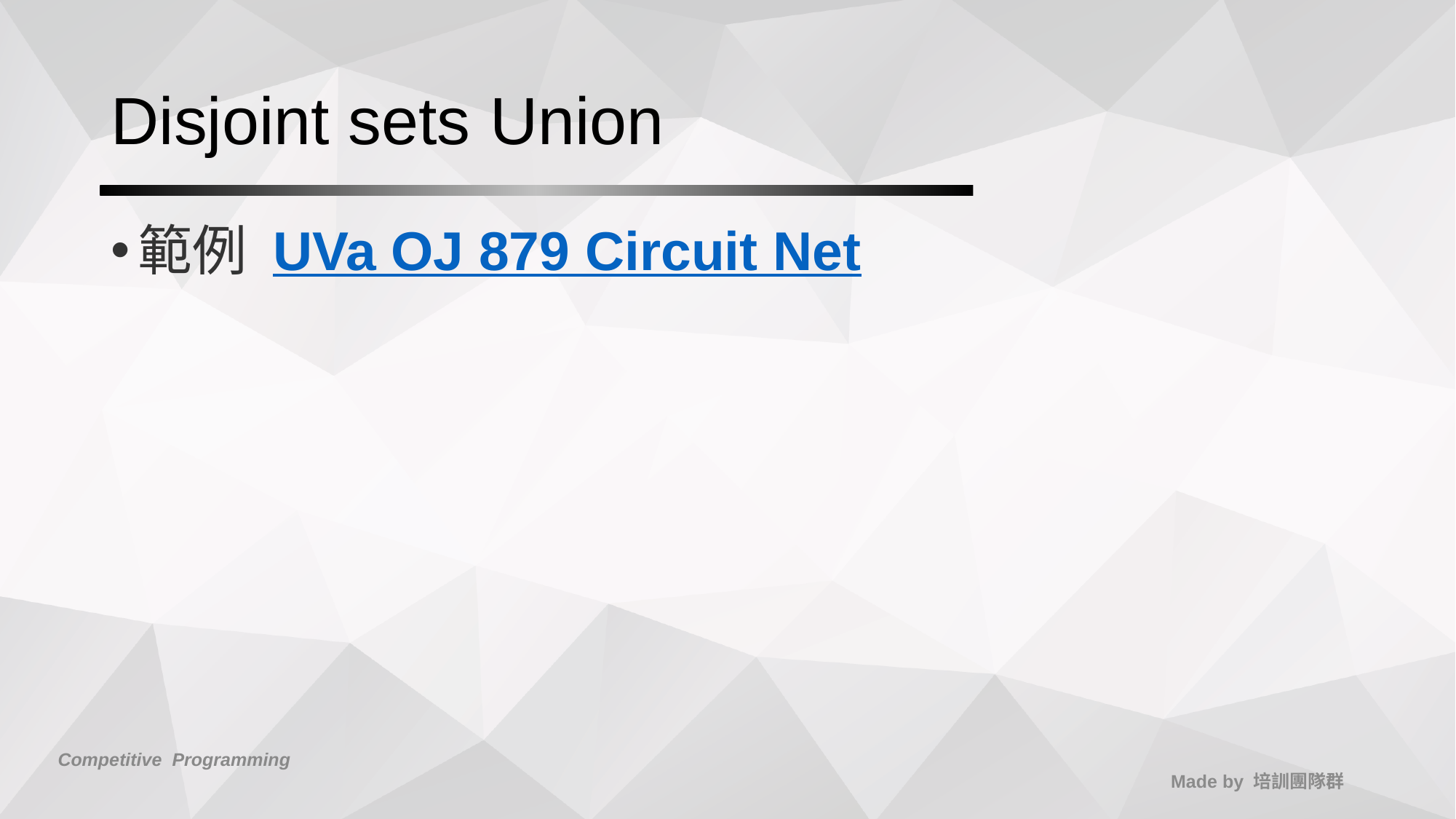

# Disjoint sets Union
範例 UVa OJ 879 Circuit Net